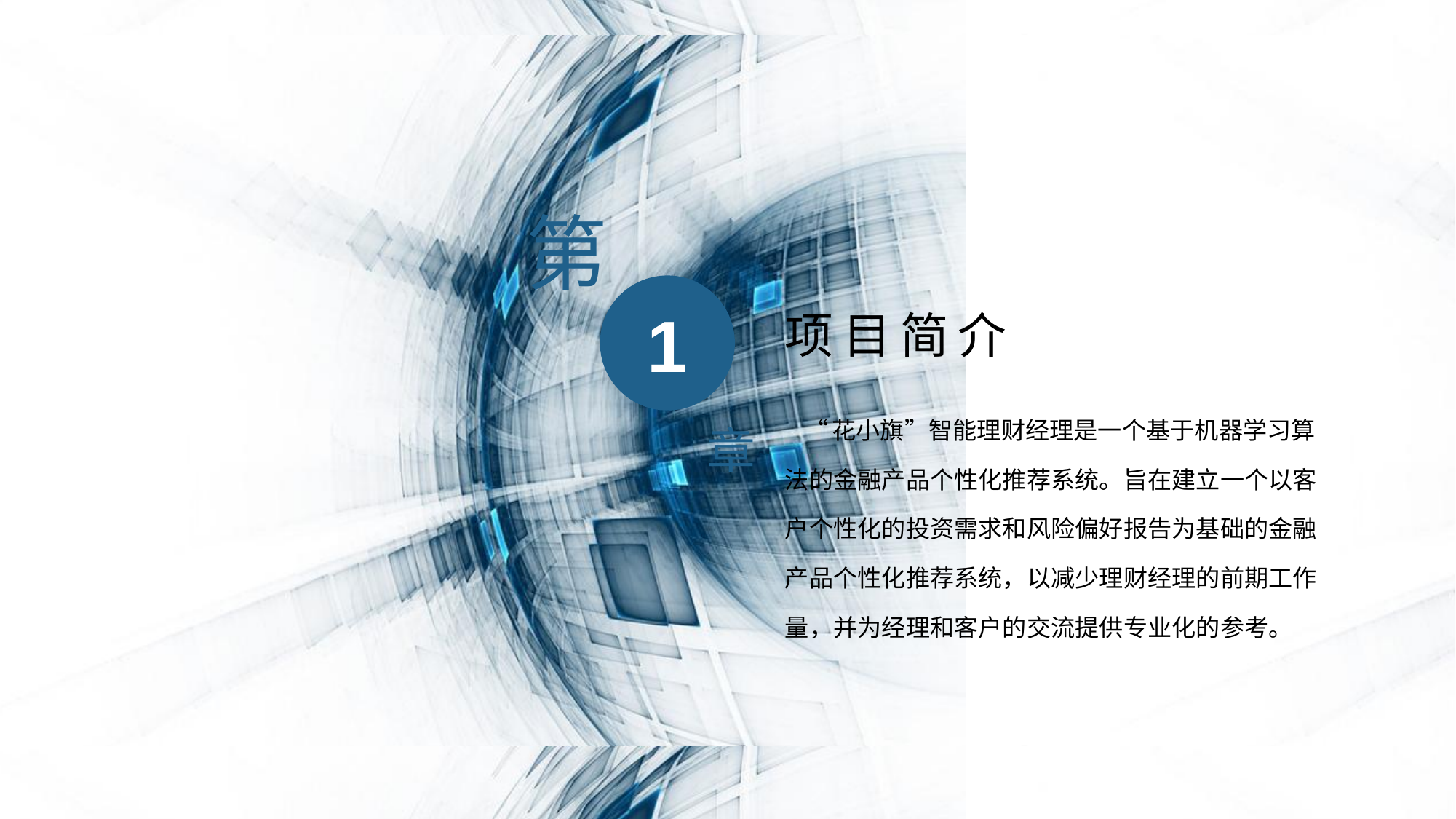

第
项目简介
1
章
      “花小旗”智能理财经理是一个基于机器学习算法的金融产品个性化推荐系统。旨在建立一个以客户个性化的投资需求和风险偏好报告为基础的金融产品个性化推荐系统，以减少理财经理的前期工作量，并为经理和客户的交流提供专业化的参考。